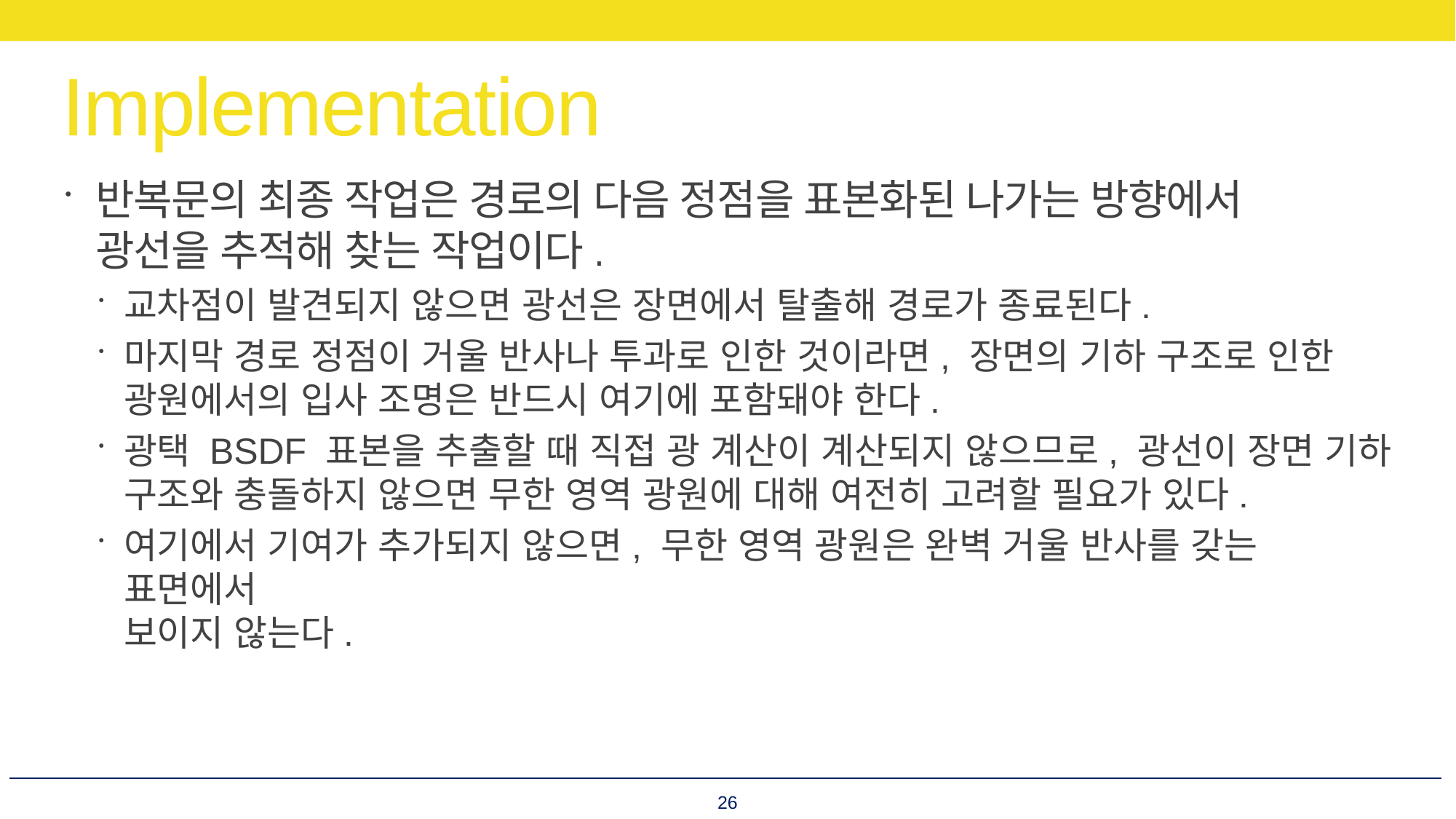

# Implementation
반복문의 최종 작업은 경로의 다음 정점을 표본화된 나가는 방향에서
광선을 추적해 찾는 작업이다.
교차점이 발견되지 않으면 광선은 장면에서 탈출해 경로가 종료된다.
마지막 경로 정점이 거울 반사나 투과로 인한 것이라면, 장면의 기하 구조로 인한
광원에서의 입사 조명은 반드시 여기에 포함돼야 한다.
광택 BSDF 표본을 추출할 때 직접 광 계산이 계산되지 않으므로, 광선이 장면 기하
구조와 충돌하지 않으면 무한 영역 광원에 대해 여전히 고려할 필요가 있다.
여기에서 기여가 추가되지 않으면, 무한 영역 광원은 완벽 거울 반사를 갖는 표면에서
보이지 않는다.
26